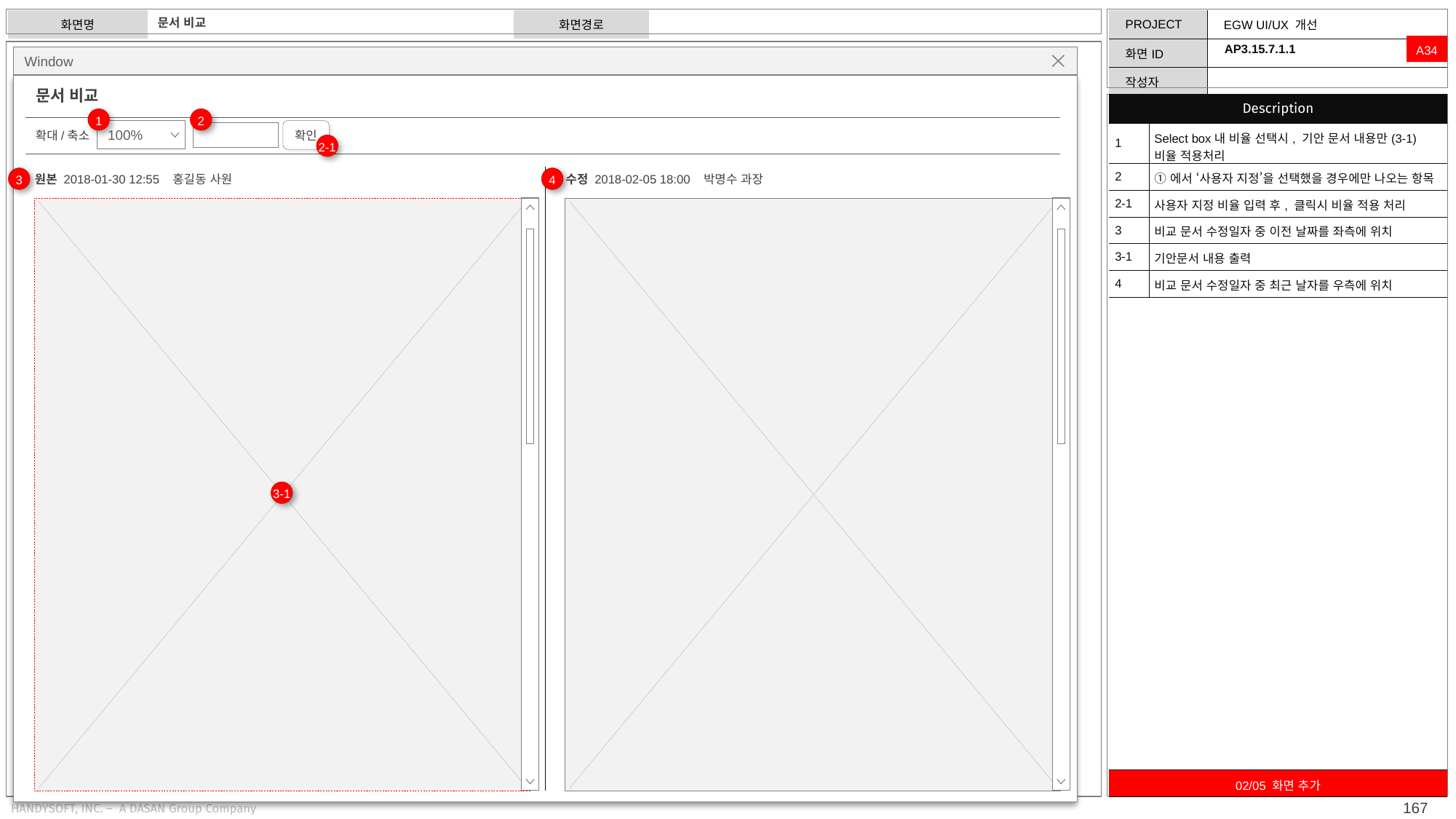

문서 비교
A34
AP3.15.7.1.1
Window

문서 비교
| Description |  |
| --- | --- |
| 1 | Select box내 비율 선택시, 기안 문서 내용만(3-1) 비율 적용처리 |
| 2 | ①에서 ‘사용자 지정’을 선택했을 경우에만 나오는 항목 |
| 2-1 | 사용자 지정 비율 입력 후, 클릭시 비율 적용 처리 |
| 3 | 비교 문서 수정일자 중 이전 날짜를 좌측에 위치 |
| 3-1 | 기안문서 내용 출력 |
| 4 | 비교 문서 수정일자 중 최근 날자를 우측에 위치 |
1
2
확인
100%

확대/축소
2-1
3
4
원본 2018-01-30 12:55   홍길동 사원
수정 2018-02-05 18:00   박명수 과장

3-1
| 02/05 화면 추가 |
| --- |